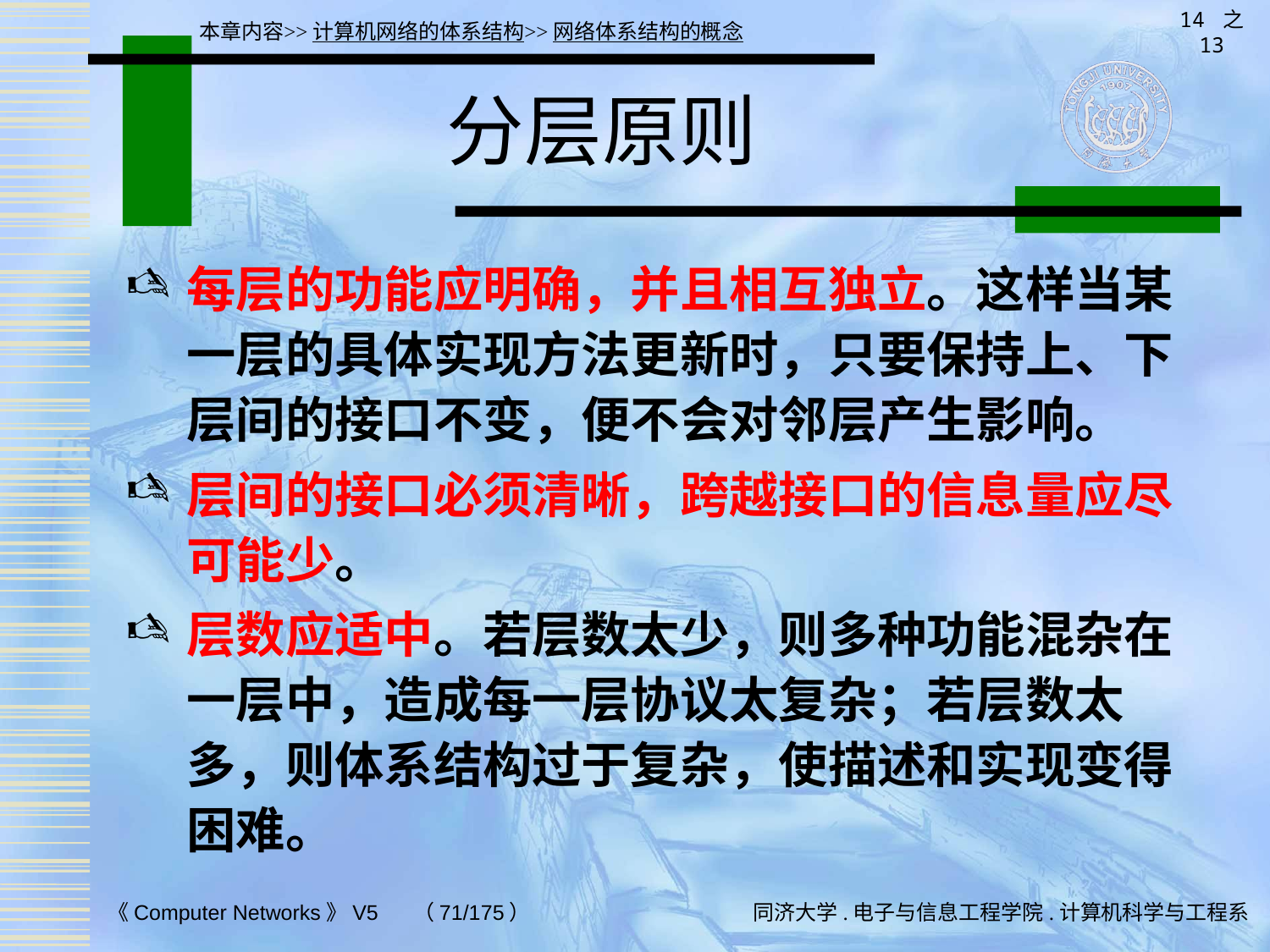

14 之 13
本章内容>>计算机网络的体系结构>>网络体系结构的概念
# 分层原则
每层的功能应明确，并且相互独立。这样当某一层的具体实现方法更新时，只要保持上、下层间的接口不变，便不会对邻层产生影响。
层间的接口必须清晰，跨越接口的信息量应尽可能少。
层数应适中。若层数太少，则多种功能混杂在一层中，造成每一层协议太复杂；若层数太多，则体系结构过于复杂，使描述和实现变得困难。